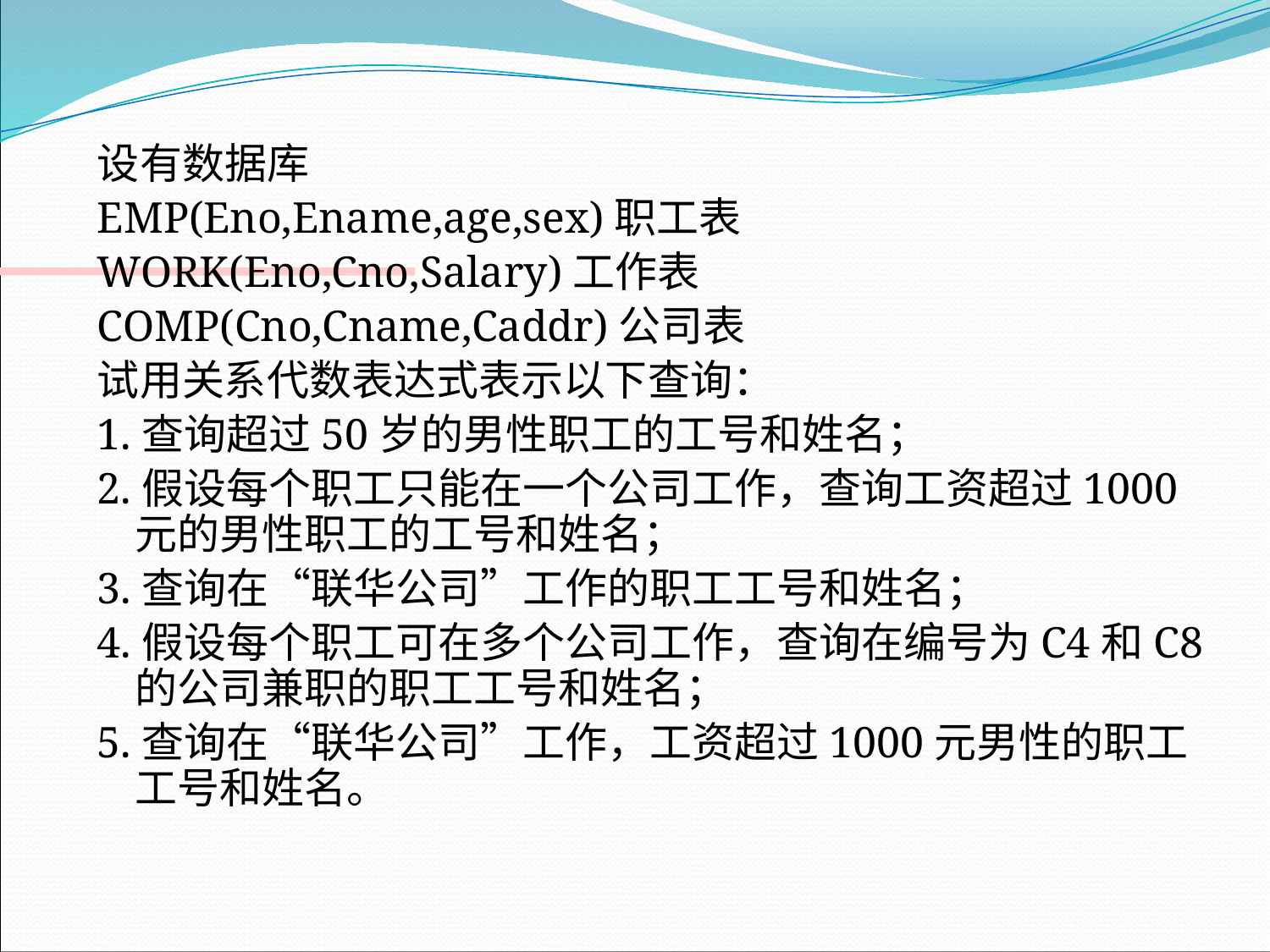

设有数据库
EMP(Eno,Ename,age,sex)职工表
WORK(Eno,Cno,Salary)工作表
COMP(Cno,Cname,Caddr)公司表
试用关系代数表达式表示以下查询：
1.查询超过50岁的男性职工的工号和姓名；
2.假设每个职工只能在一个公司工作，查询工资超过1000元的男性职工的工号和姓名；
3.查询在“联华公司”工作的职工工号和姓名；
4.假设每个职工可在多个公司工作，查询在编号为C4和C8的公司兼职的职工工号和姓名；
5.查询在“联华公司”工作，工资超过1000元男性的职工工号和姓名。

243